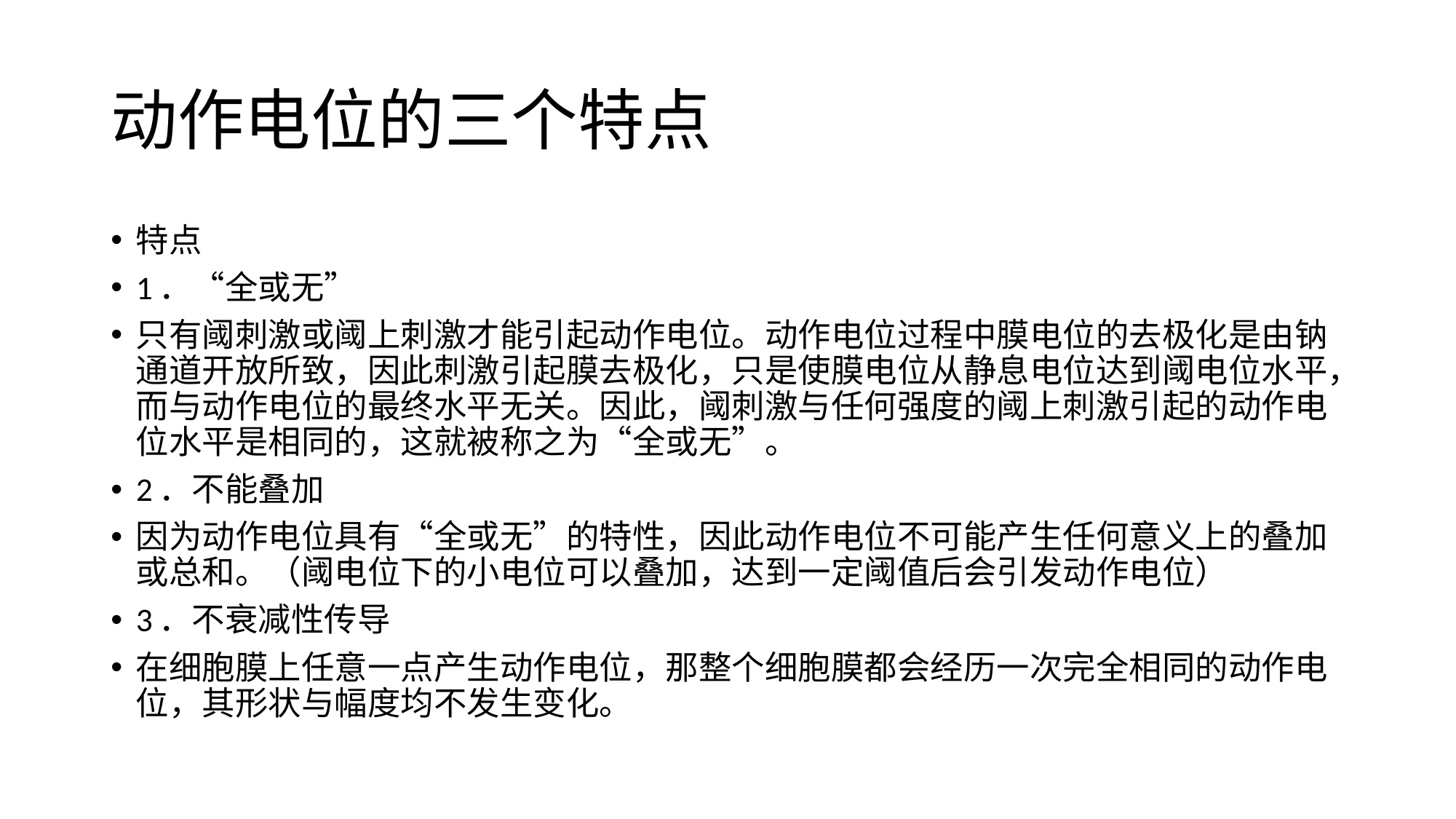

# 动作电位的三个特点
特点
1．“全或无”
只有阈刺激或阈上刺激才能引起动作电位。动作电位过程中膜电位的去极化是由钠通道开放所致，因此刺激引起膜去极化，只是使膜电位从静息电位达到阈电位水平，而与动作电位的最终水平无关。因此，阈刺激与任何强度的阈上刺激引起的动作电位水平是相同的，这就被称之为“全或无”。
2．不能叠加
因为动作电位具有“全或无”的特性，因此动作电位不可能产生任何意义上的叠加或总和。（阈电位下的小电位可以叠加，达到一定阈值后会引发动作电位）
3．不衰减性传导
在细胞膜上任意一点产生动作电位，那整个细胞膜都会经历一次完全相同的动作电位，其形状与幅度均不发生变化。